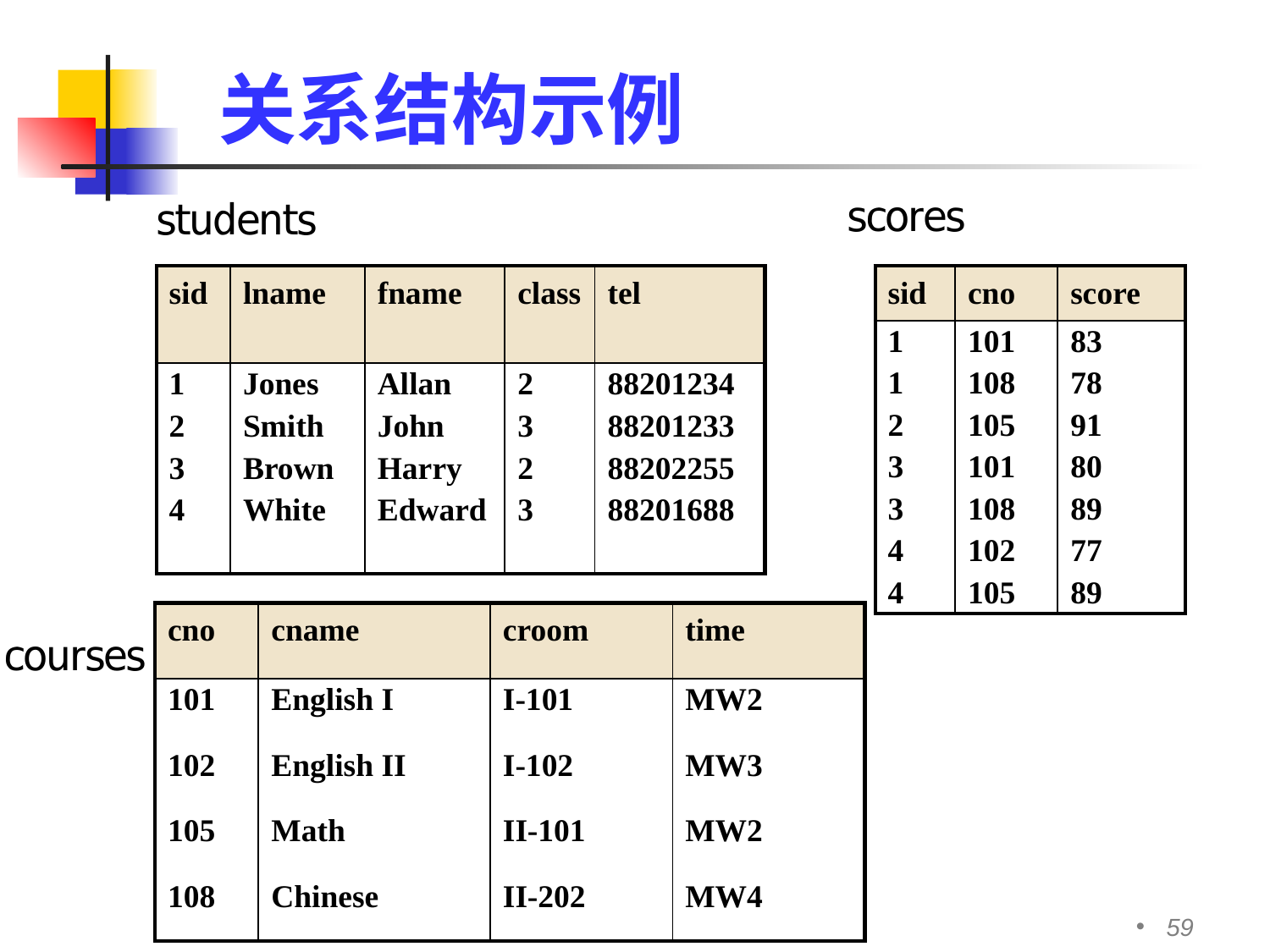

# 关系结构示例
scores
students
| sid | lname | fname | class | tel |
| --- | --- | --- | --- | --- |
| 1 | Jones | Allan | 2 | 88201234 |
| 2 | Smith | John | 3 | 88201233 |
| 3 | Brown | Harry | 2 | 88202255 |
| 4 | White | Edward | 3 | 88201688 |
| sid | cno | score |
| --- | --- | --- |
| 1 | 101 | 83 |
| 1 | 108 | 78 |
| 2 | 105 | 91 |
| 3 | 101 | 80 |
| 3 | 108 | 89 |
| 4 | 102 | 77 |
| 4 | 105 | 89 |
| cno | cname | croom | time |
| --- | --- | --- | --- |
| 101 | English I | I-101 | MW2 |
| 102 | English II | I-102 | MW3 |
| 105 | Math | II-101 | MW2 |
| 108 | Chinese | II-202 | MW4 |
courses
59